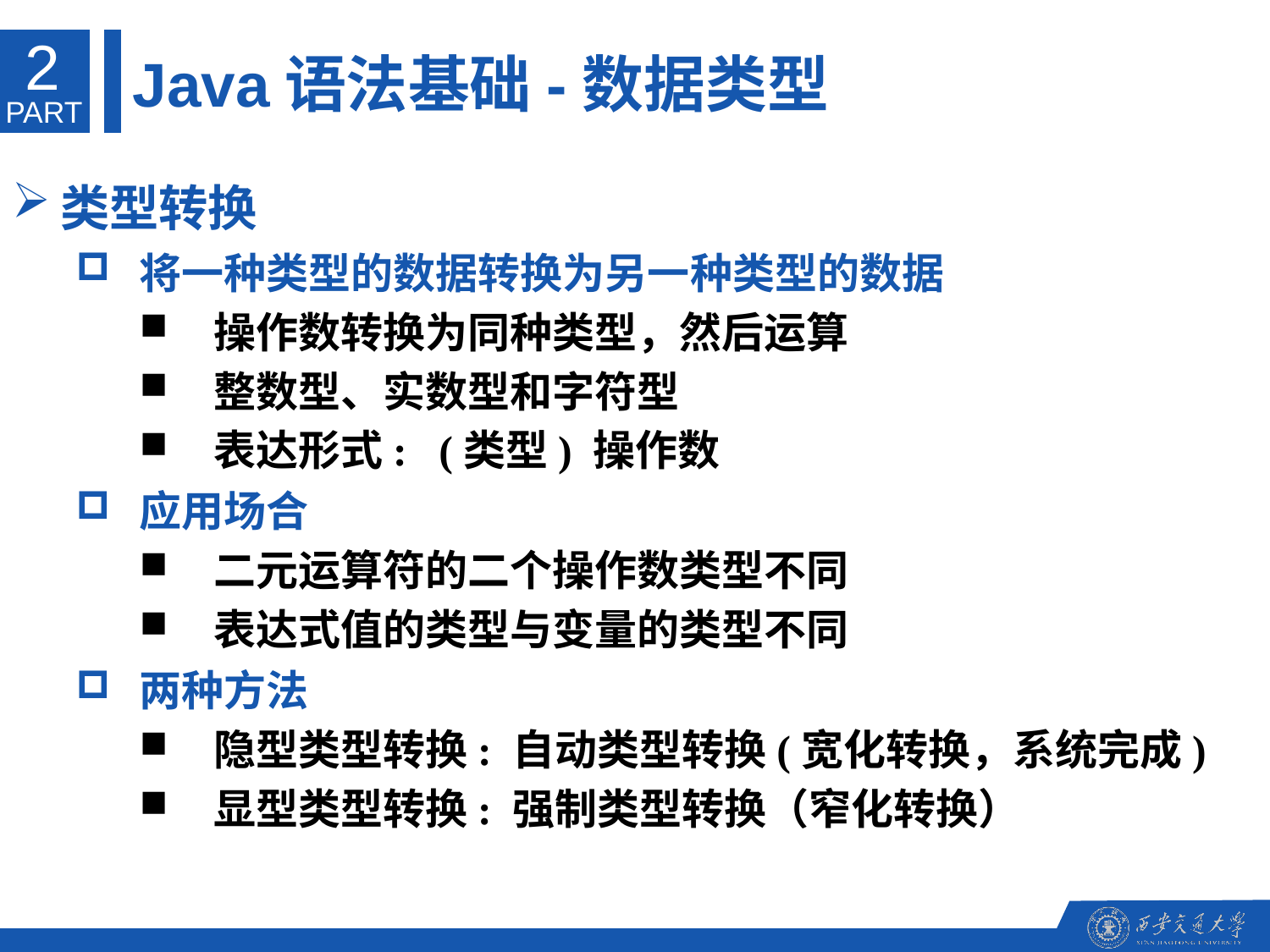

2
Java语法基础-数据类型
PART
类型转换
将一种类型的数据转换为另一种类型的数据
操作数转换为同种类型，然后运算
整数型、实数型和字符型
表达形式:   (类型) 操作数
应用场合
二元运算符的二个操作数类型不同
表达式值的类型与变量的类型不同
两种方法
隐型类型转换: 自动类型转换(宽化转换，系统完成)
显型类型转换: 强制类型转换（窄化转换）